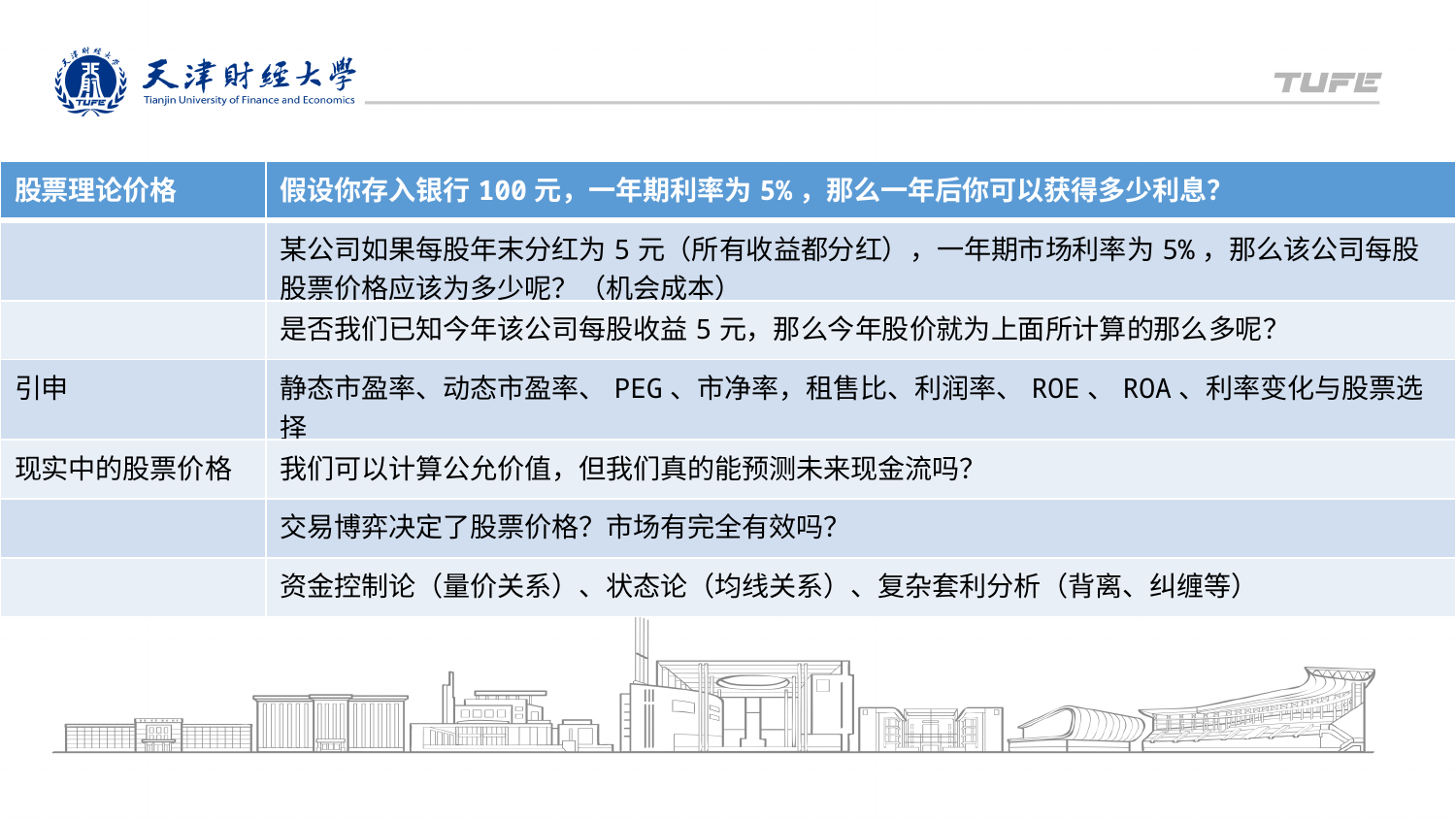

| 股票理论价格 | 假设你存入银行100元，一年期利率为5%，那么一年后你可以获得多少利息？ |
| --- | --- |
|  | 某公司如果每股年末分红为5元（所有收益都分红），一年期市场利率为5%，那么该公司每股股票价格应该为多少呢？（机会成本） |
|  | 是否我们已知今年该公司每股收益5元，那么今年股价就为上面所计算的那么多呢？ |
| 引申 | 静态市盈率、动态市盈率、PEG、市净率，租售比、利润率、ROE、ROA、利率变化与股票选择 |
| 现实中的股票价格 | 我们可以计算公允价值，但我们真的能预测未来现金流吗？ |
|  | 交易博弈决定了股票价格？市场有完全有效吗？ |
|  | 资金控制论（量价关系）、状态论（均线关系）、复杂套利分析（背离、纠缠等） |
天津财经大学XX
XXXX年X月X日